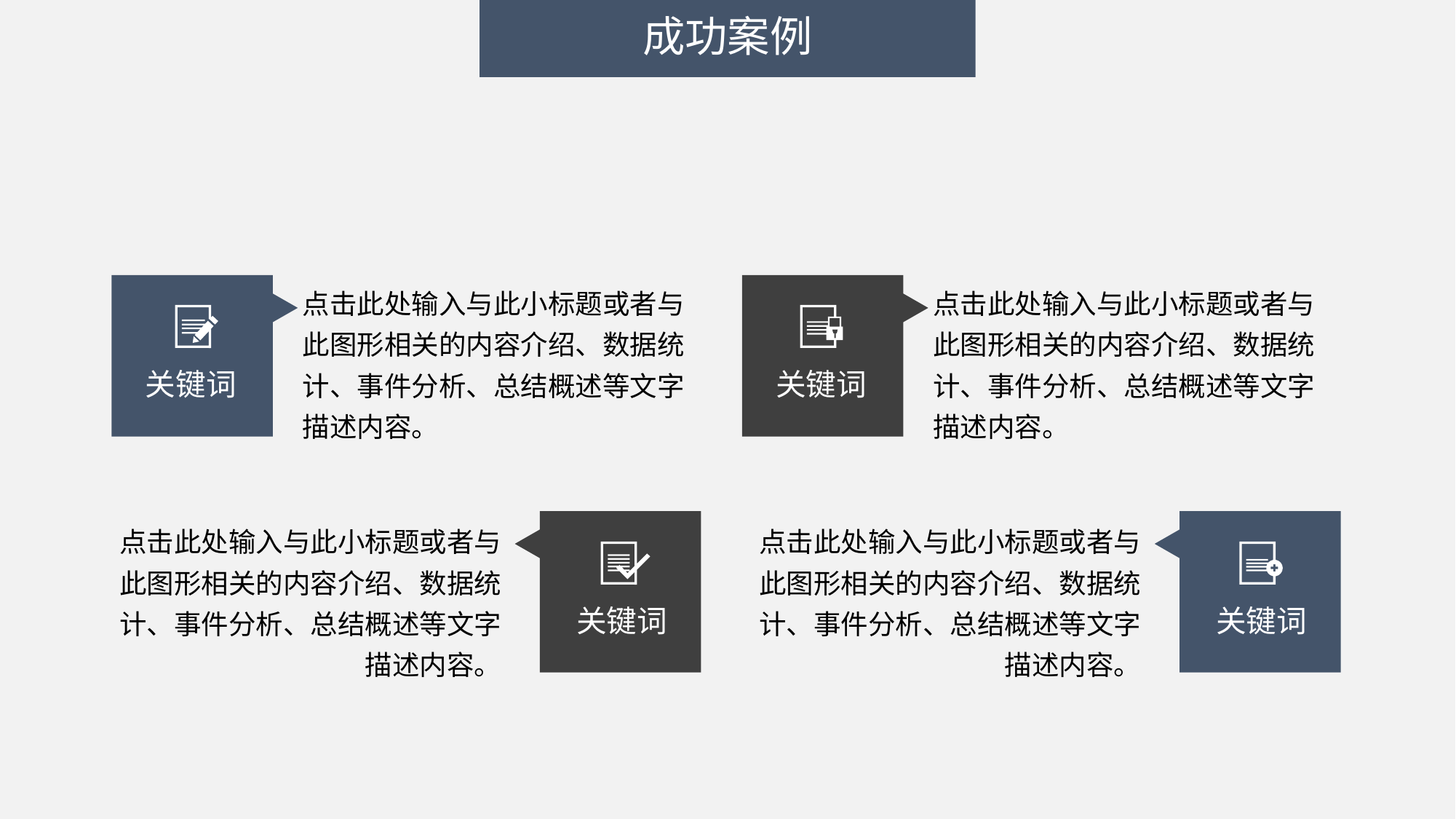

# 成功案例
点击此处输入与此小标题或者与此图形相关的内容介绍、数据统计、事件分析、总结概述等文字描述内容。
点击此处输入与此小标题或者与此图形相关的内容介绍、数据统计、事件分析、总结概述等文字描述内容。
关键词
关键词

关键词
关键词
点击此处输入与此小标题或者与此图形相关的内容介绍、数据统计、事件分析、总结概述等文字描述内容。
点击此处输入与此小标题或者与此图形相关的内容介绍、数据统计、事件分析、总结概述等文字描述内容。